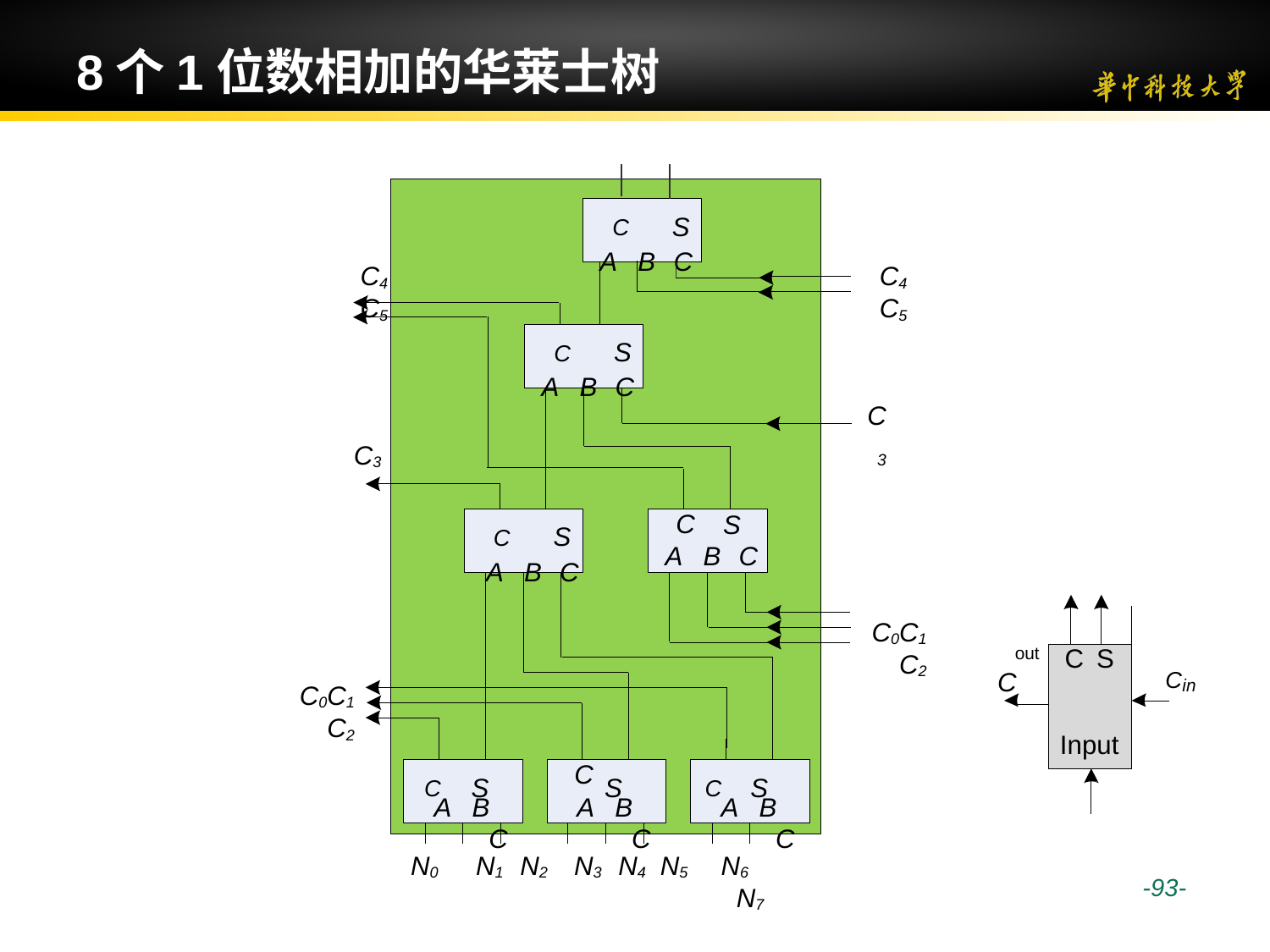

# 8个1位数相加的华莱士树

C	S
A	B	C

C4C5

C4C5

C	S
A	B	C

C3

C3

C	S
A	B	C
C
S
A	B	C

|  |  |  |  |
| --- | --- | --- | --- |
| out | C S Input |  |  |
|  |  |  |  |

C0C1C2

C
Cin

C0C1C2

C	S
C
S 	C	S

A	B	C
A	B	C
A	B	C

N0	N1	N2	N3	N4	N5	N6	N7

 -93-